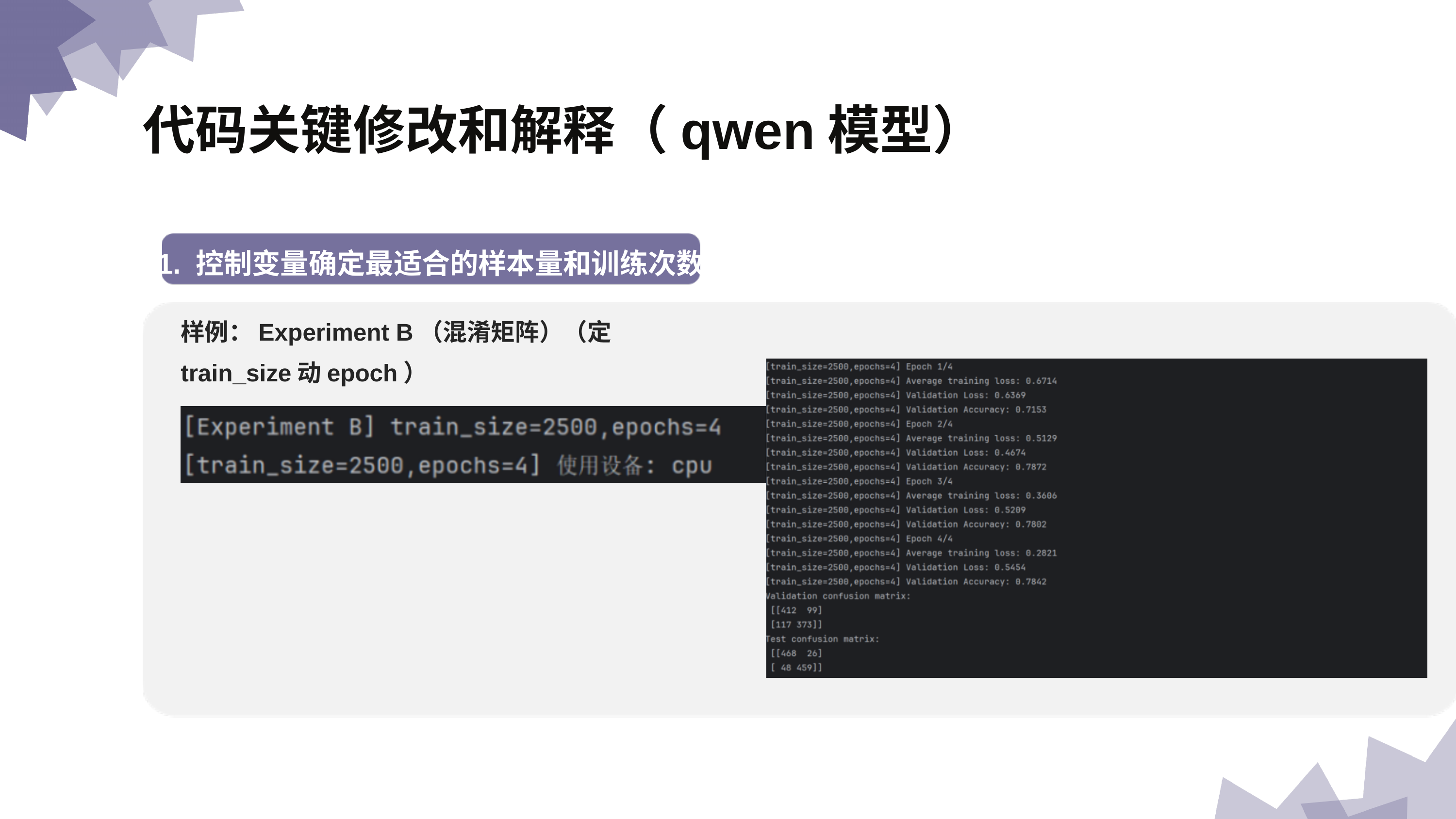

代码关键修改和解释（qwen模型）

1. 控制变量确定最适合的样本量和训练次数

样例：Experiment B（混淆矩阵）（定train_size动epoch）